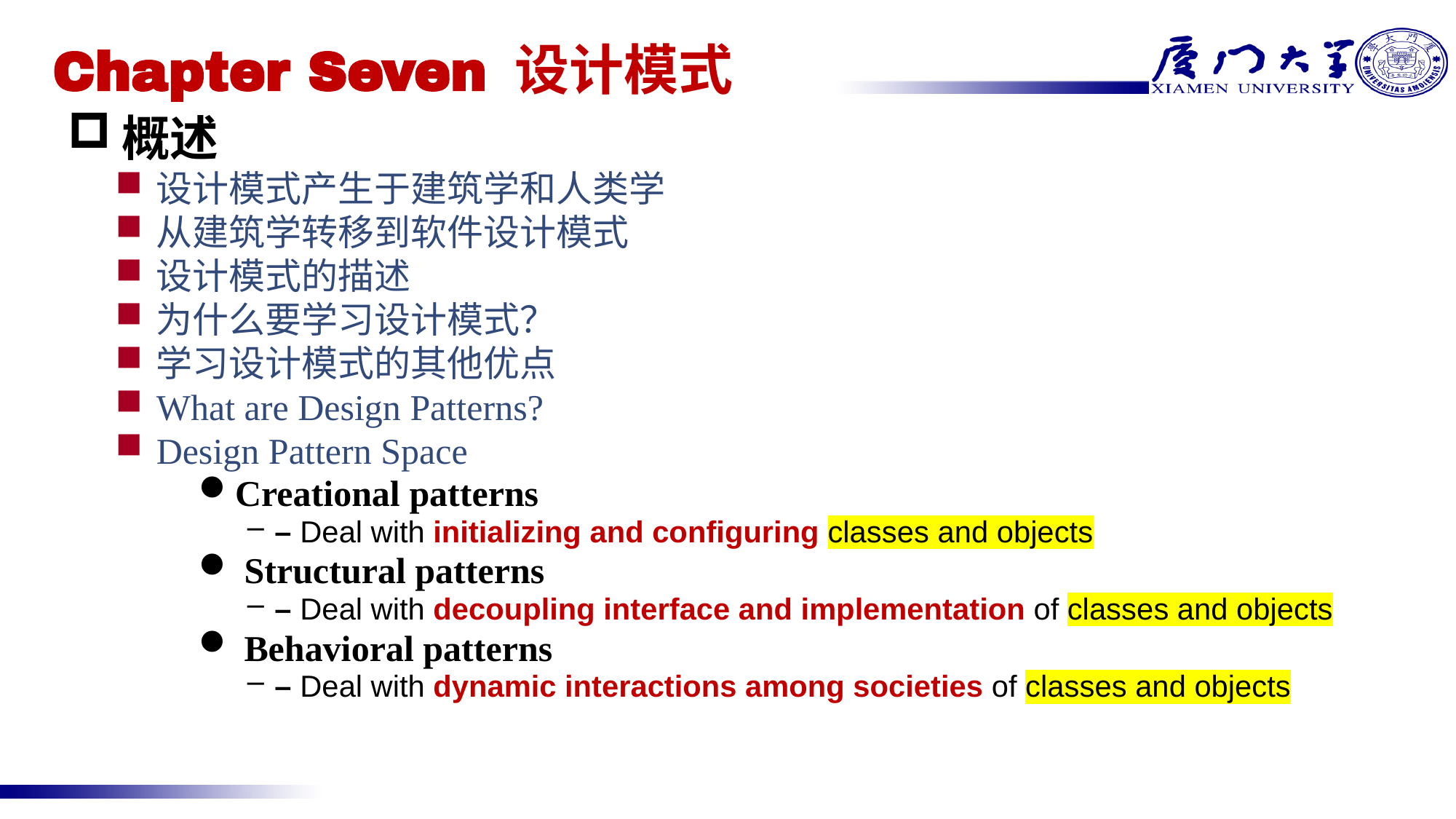

# Chapter Seven 设计模式
概述
设计模式产生于建筑学和人类学
从建筑学转移到软件设计模式
设计模式的描述
为什么要学习设计模式？
学习设计模式的其他优点
What are Design Patterns?
Design Pattern Space
Creational patterns
– Deal with initializing and configuring classes and objects
 Structural patterns
– Deal with decoupling interface and implementation of classes and objects
 Behavioral patterns
– Deal with dynamic interactions among societies of classes and objects